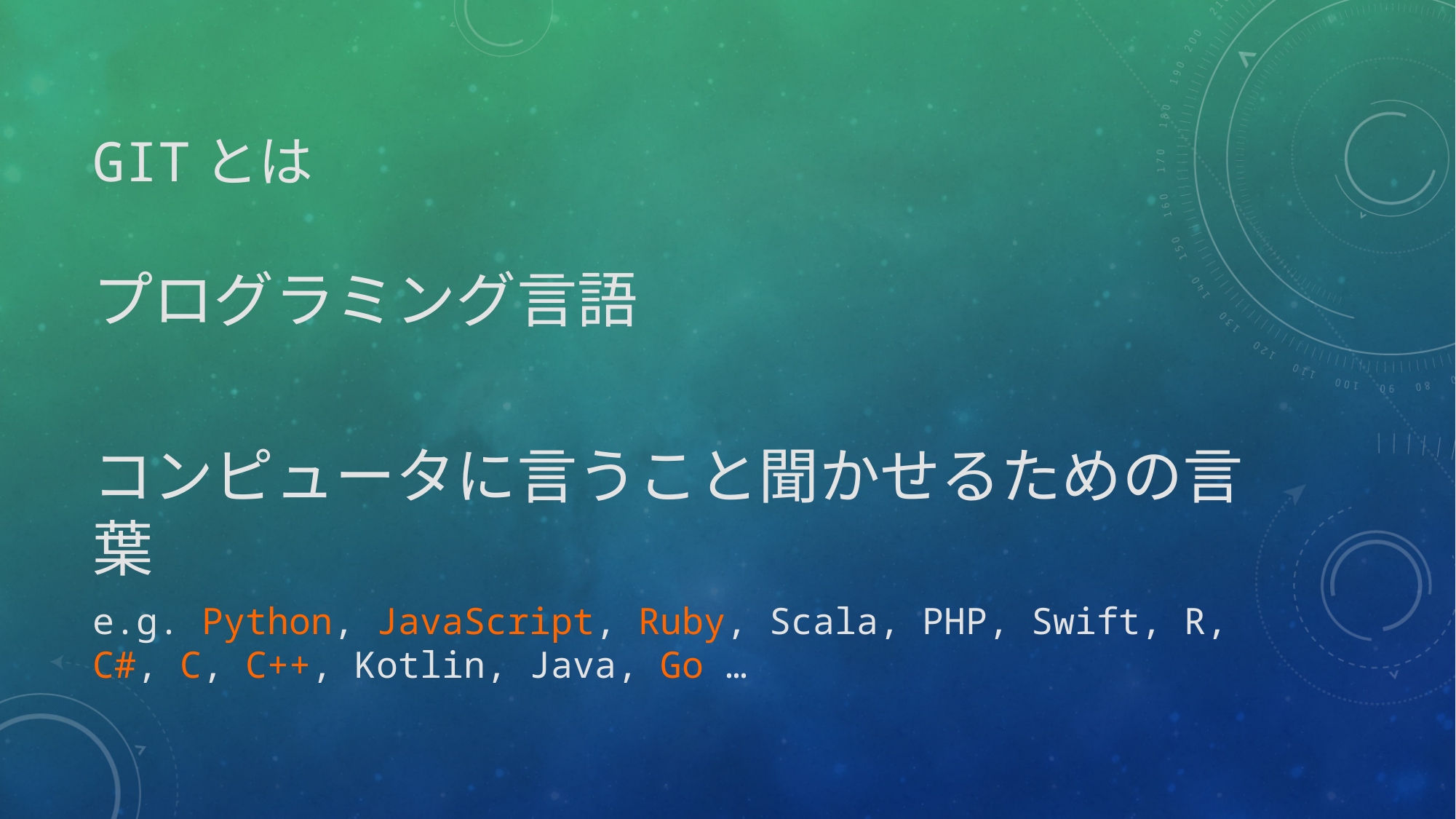

# Gitとは
プログラミング言語

コンピュータに言うこと聞かせるための言葉
e.g. Python, JavaScript, Ruby, Scala, PHP, Swift, R, C#, C, C++, Kotlin, Java, Go …